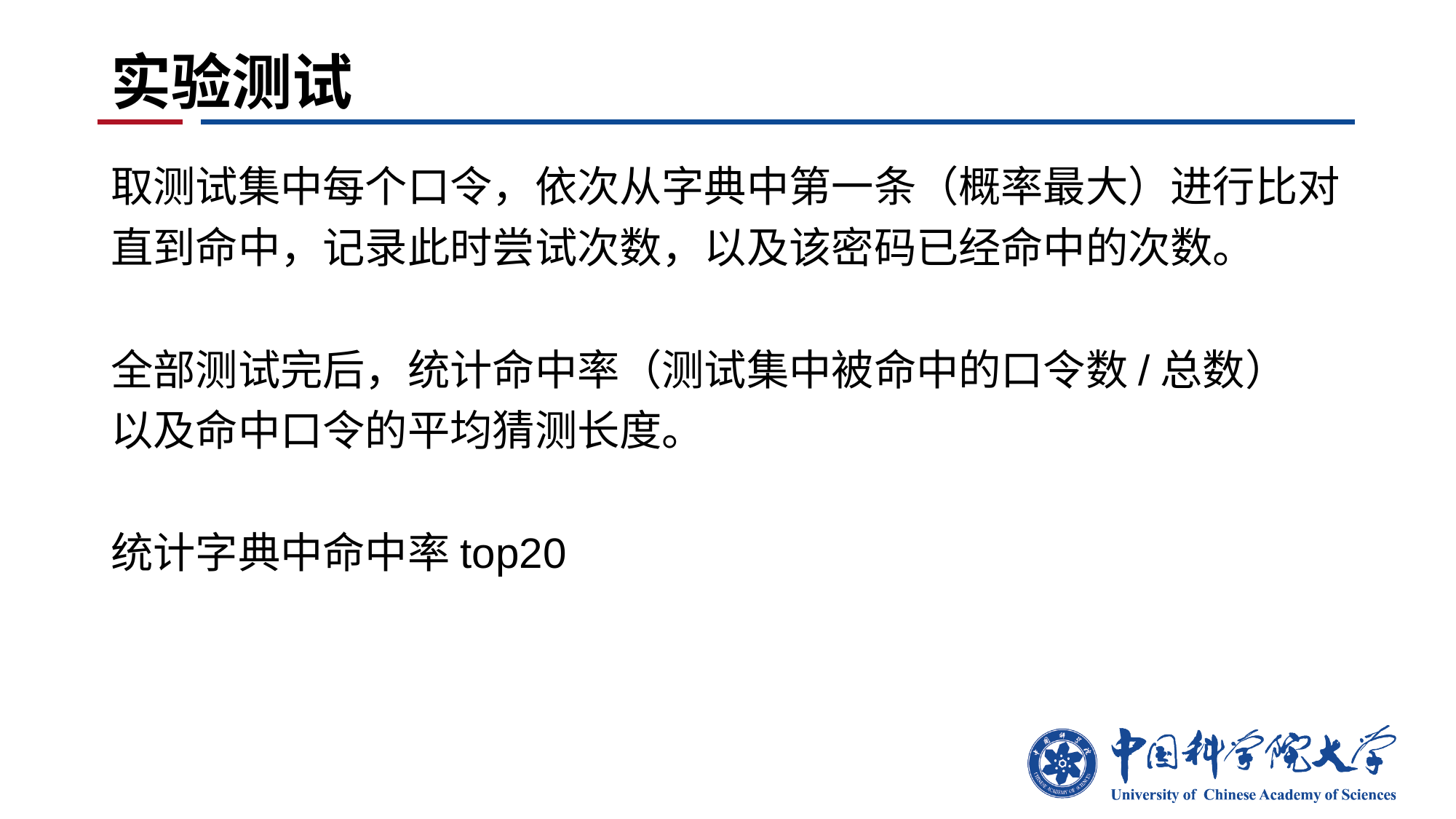

# 实验测试
取测试集中每个口令，依次从字典中第一条（概率最大）进行比对
直到命中，记录此时尝试次数，以及该密码已经命中的次数。

全部测试完后，统计命中率（测试集中被命中的口令数/总数）
以及命中口令的平均猜测长度。

统计字典中命中率top20